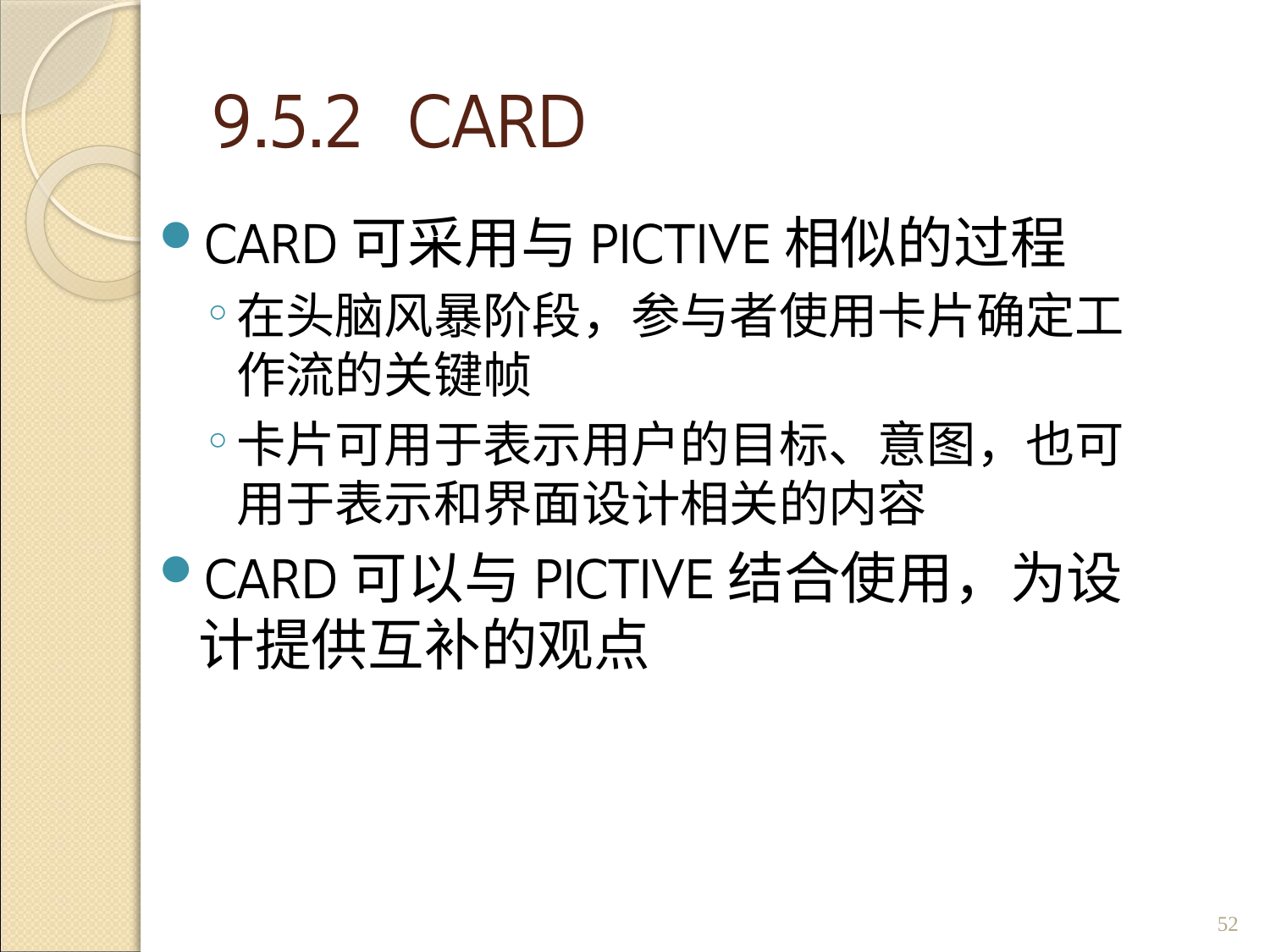

# 9.5.2  CARD
CARD可采用与PICTIVE相似的过程
在头脑风暴阶段，参与者使用卡片确定工作流的关键帧
卡片可用于表示用户的目标、意图，也可用于表示和界面设计相关的内容
CARD可以与PICTIVE结合使用，为设计提供互补的观点
52